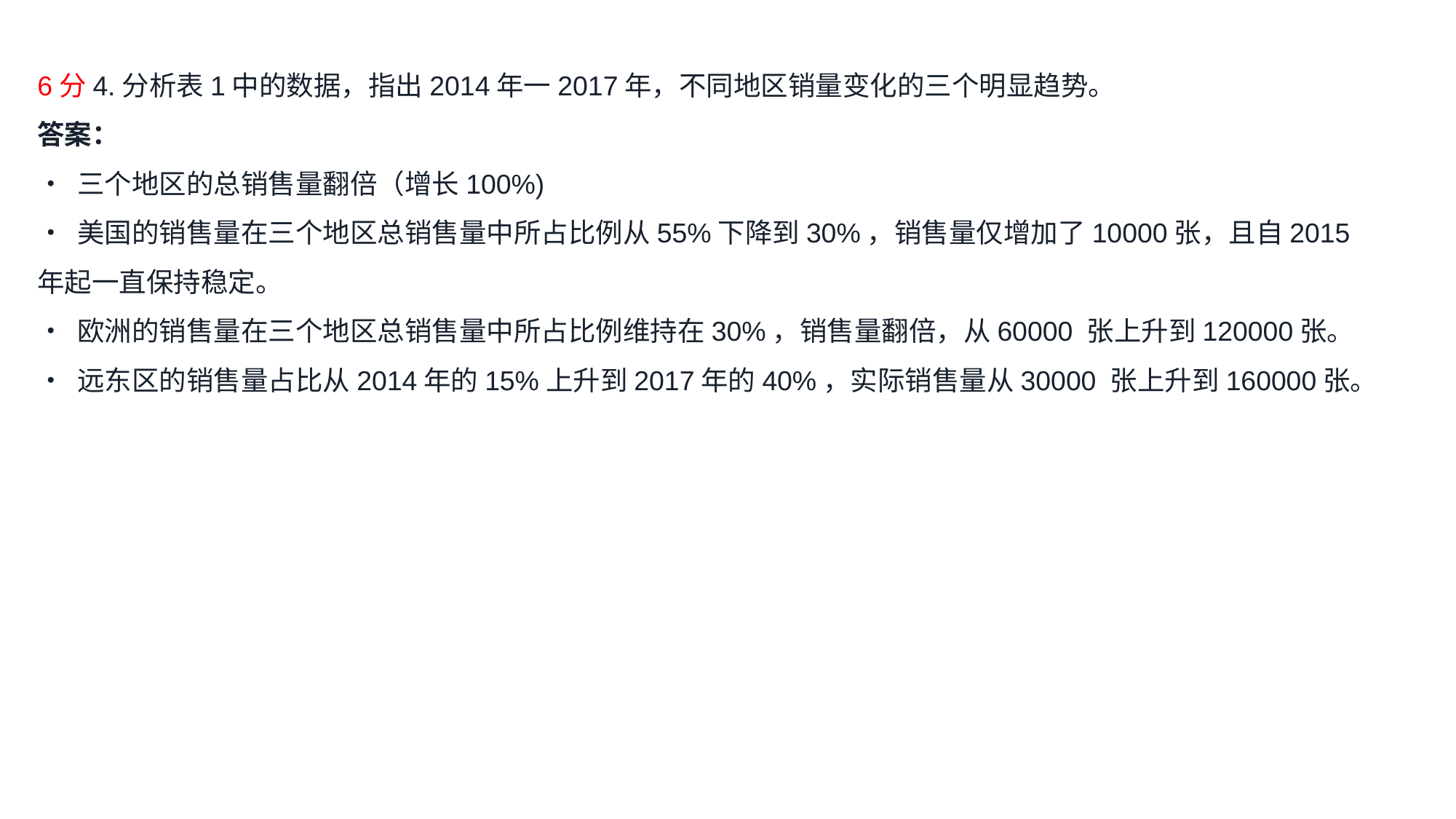

6分4.分析表1中的数据，指出2014年一2017年，不同地区销量变化的三个明显趋势。
答案：
• 三个地区的总销售量翻倍（增长100%)
• 美国的销售量在三个地区总销售量中所占比例从55%下降到30%，销售量仅增加了10000张，且自2015年起一直保持稳定。
• 欧洲的销售量在三个地区总销售量中所占比例维持在30%，销售量翻倍，从60000 张上升到120000张。
• 远东区的销售量占比从2014年的15%上升到2017年的40%，实际销售量从30000 张上升到160000张。